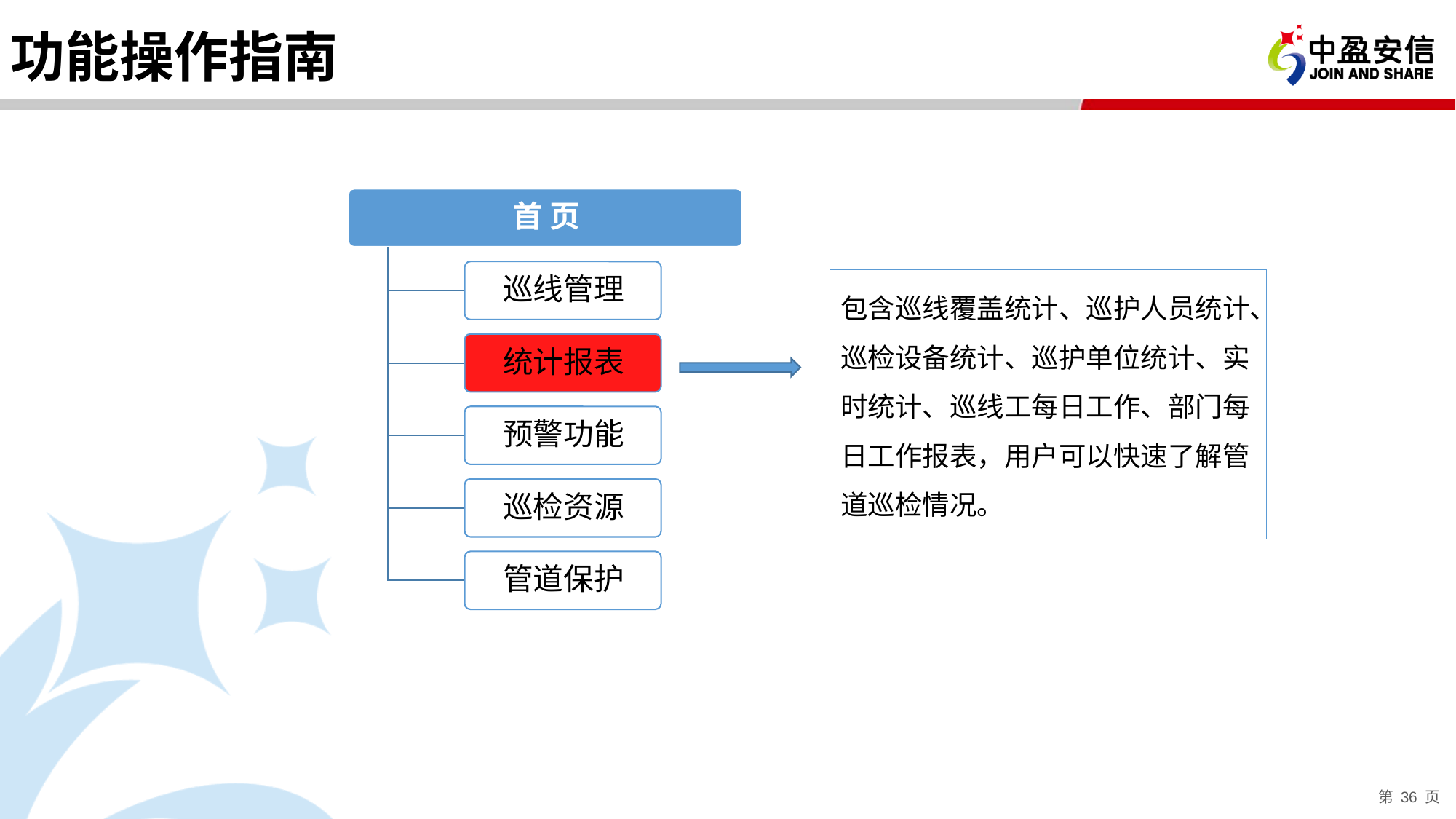

# 功能操作指南
首 页
巡线管理
统计报表
预警功能
巡检资源
管道保护
包含巡线覆盖统计、巡护人员统计、巡检设备统计、巡护单位统计、实时统计、巡线工每日工作、部门每日工作报表，用户可以快速了解管道巡检情况。